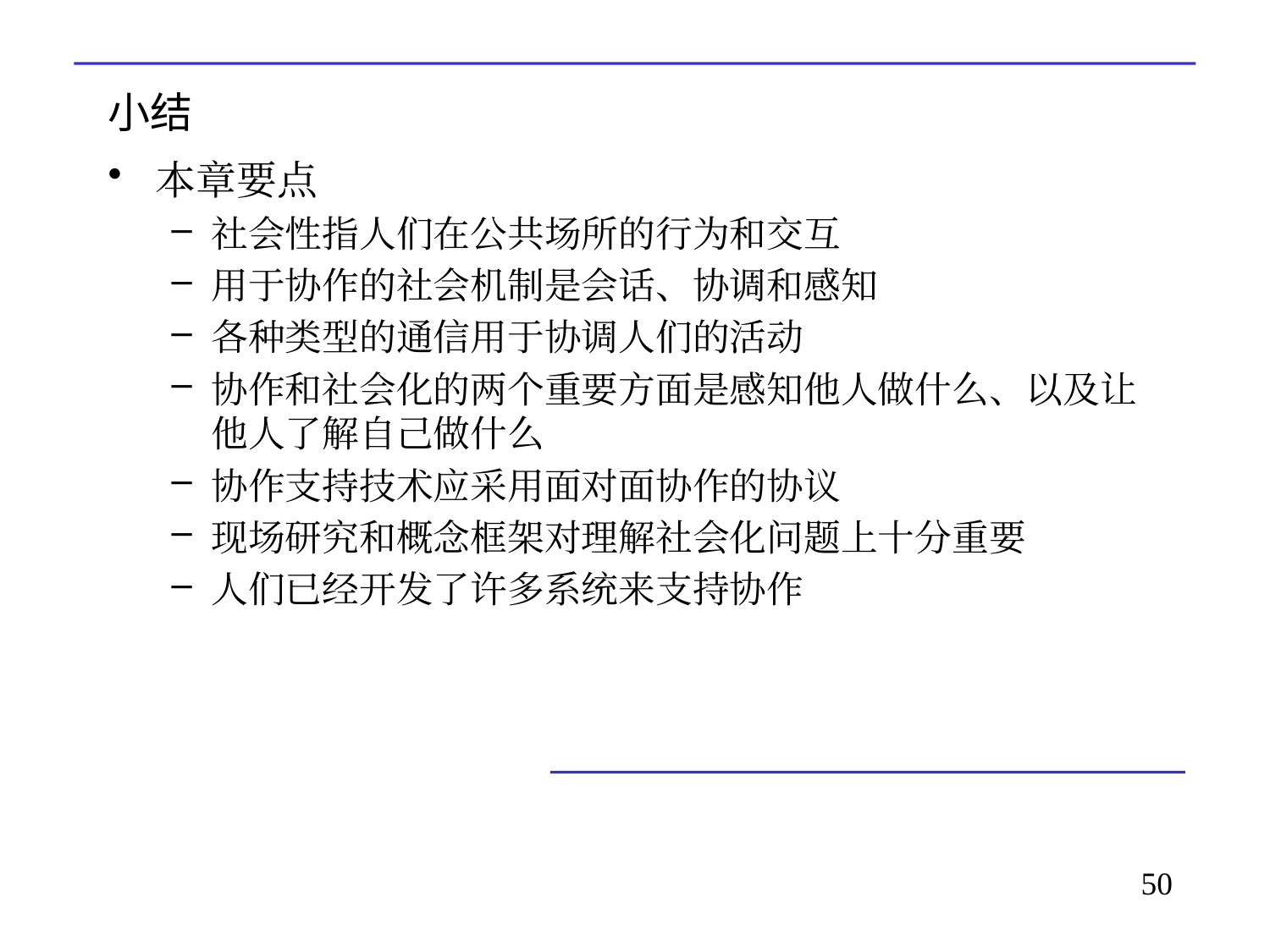

# 小结
本章要点
社会性指人们在公共场所的行为和交互
用于协作的社会机制是会话、协调和感知
各种类型的通信用于协调人们的活动
协作和社会化的两个重要方面是感知他人做什么、以及让他人了解自己做什么
协作支持技术应采用面对面协作的协议
现场研究和概念框架对理解社会化问题上十分重要
人们已经开发了许多系统来支持协作

50